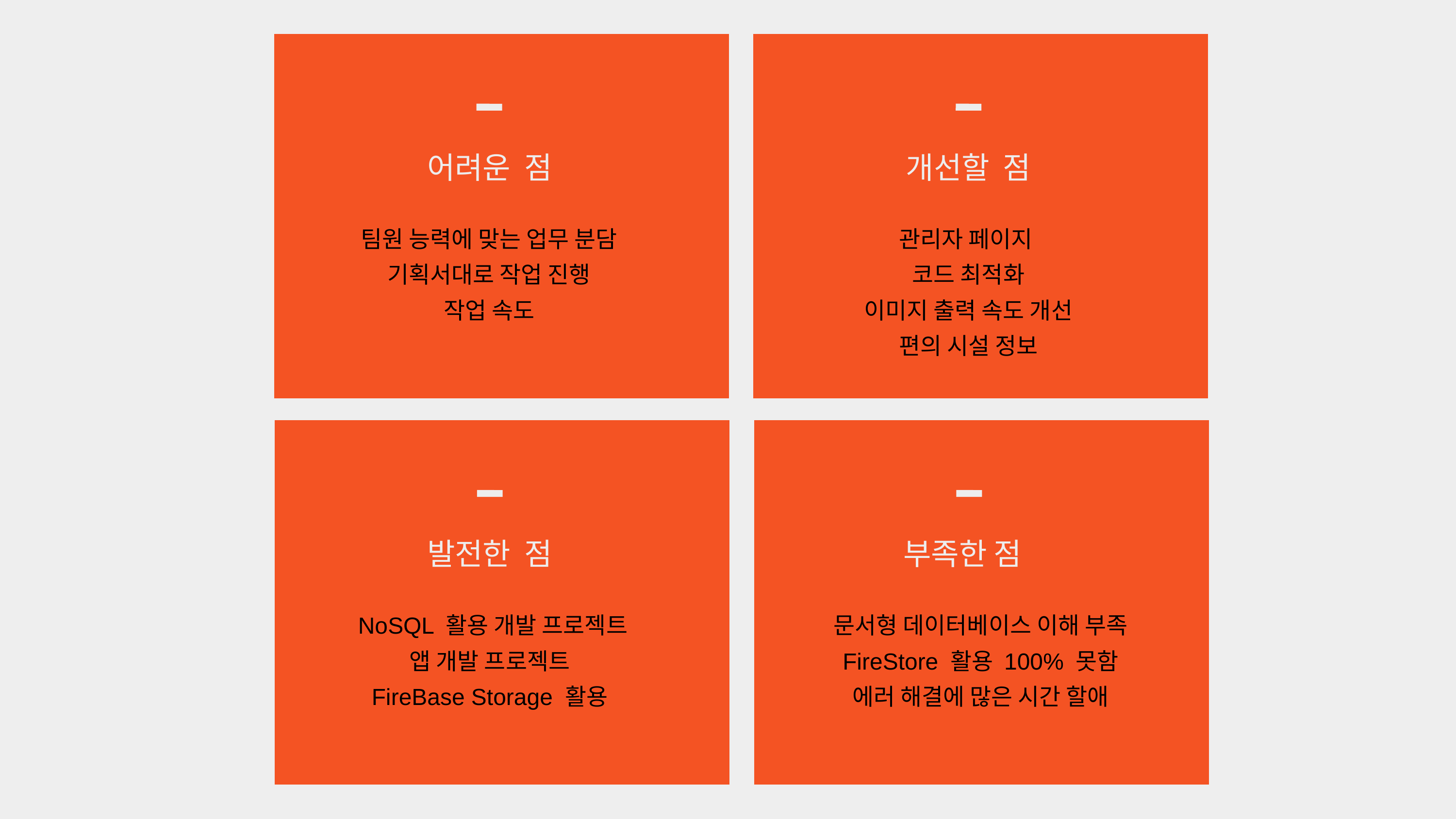

어려운  점
개선할  점
팀원 능력에 맞는 업무 분담
기획서대로 작업 진행
작업 속도
관리자 페이지
코드 최적화
이미지 출력 속도 개선
편의 시설 정보

발전한  점
부족한 점
 NoSQL 활용 개발 프로젝트
앱 개발 프로젝트
FireBase Storage 활용
문서형 데이터베이스 이해 부족
FireStore 활용 100% 못함
에러 해결에 많은 시간 할애